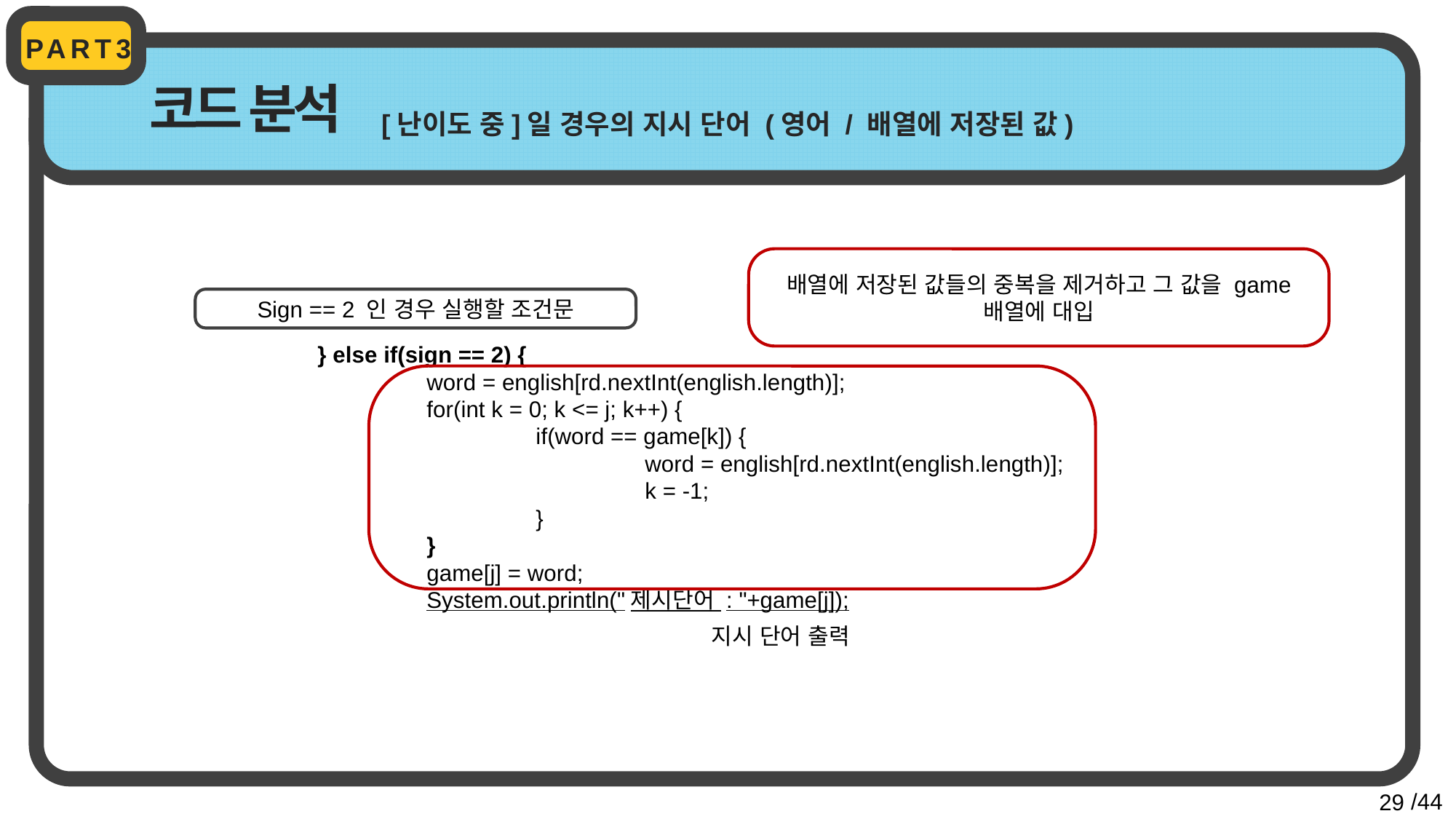

PART3

코드 분석
[난이도 중]일 경우의 지시 단어 (영어 / 배열에 저장된 값)
배열에 저장된 값들의 중복을 제거하고 그 값을 game 배열에 대입
Sign == 2 인 경우 실행할 조건문
		} else if(sign == 2) {
			word = english[rd.nextInt(english.length)];
			for(int k = 0; k <= j; k++) {
				if(word == game[k]) {
					word = english[rd.nextInt(english.length)];
					k = -1;
				}
			}
			game[j] = word;
			System.out.println("제시단어 : "+game[j]);

지시 단어 출력
29